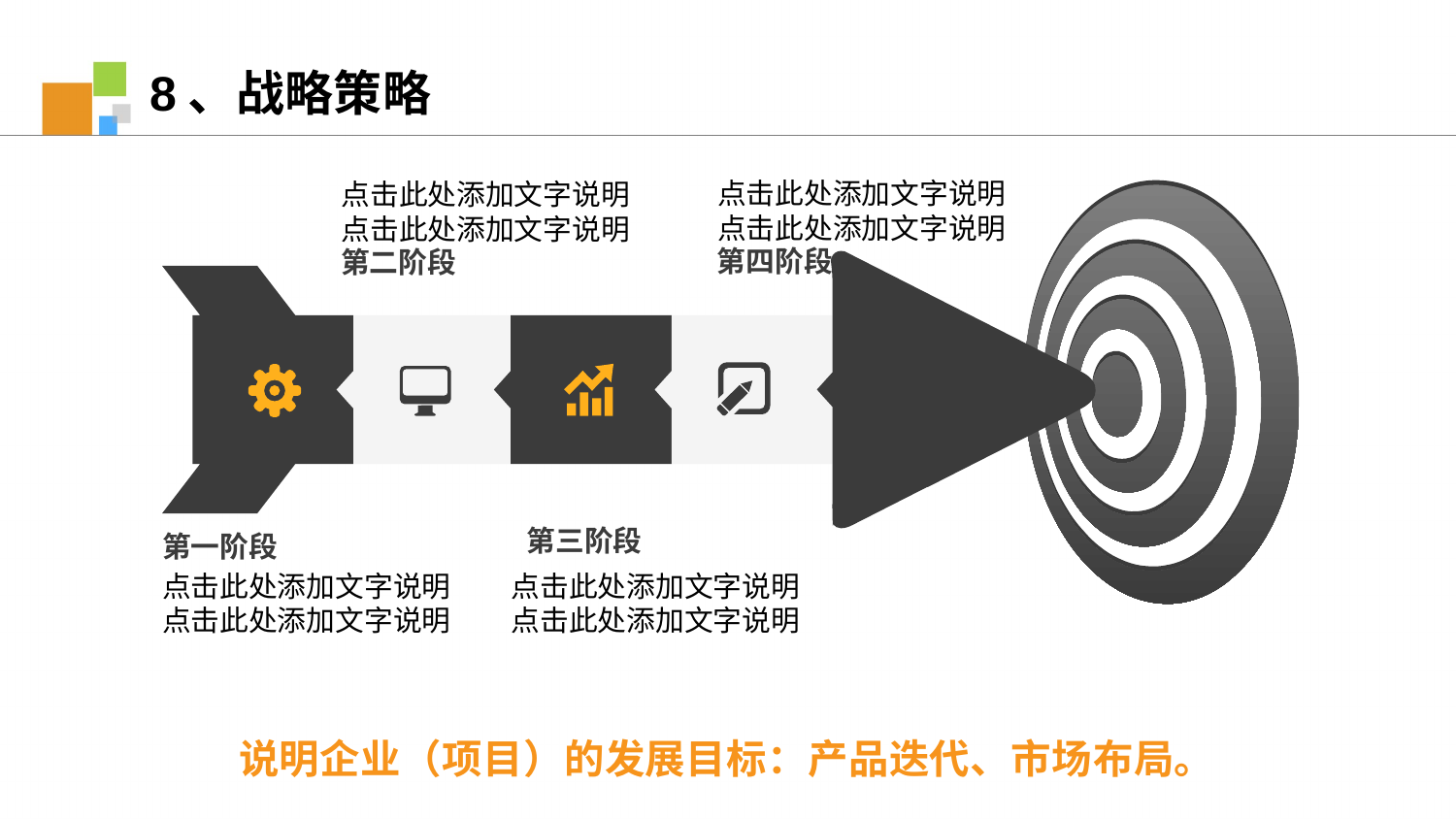

8、战略策略
点击此处添加文字说明
点击此处添加文字说明

点击此处添加文字说明
点击此处添加文字说明

第四阶段
第二阶段

第三阶段
第一阶段
点击此处添加文字说明
点击此处添加文字说明

点击此处添加文字说明
点击此处添加文字说明
说明企业（项目）的发展目标：产品迭代、市场布局。